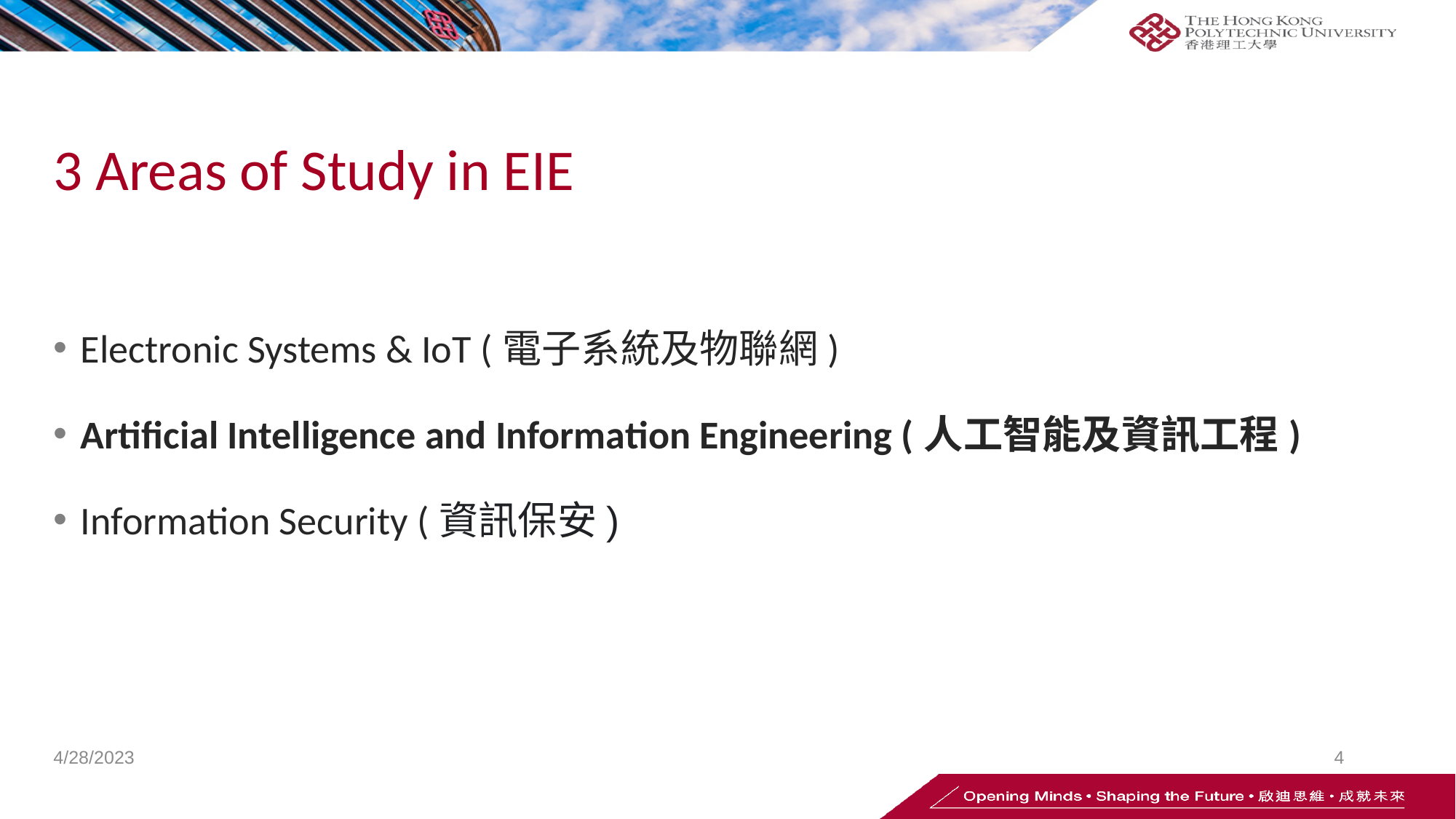

# 3 Areas of Study in EIE
Electronic Systems & IoT (電子系統及物聯網)
Artificial Intelligence and Information Engineering (人工智能及資訊工程)
Information Security (資訊保安)
4/28/2023
4